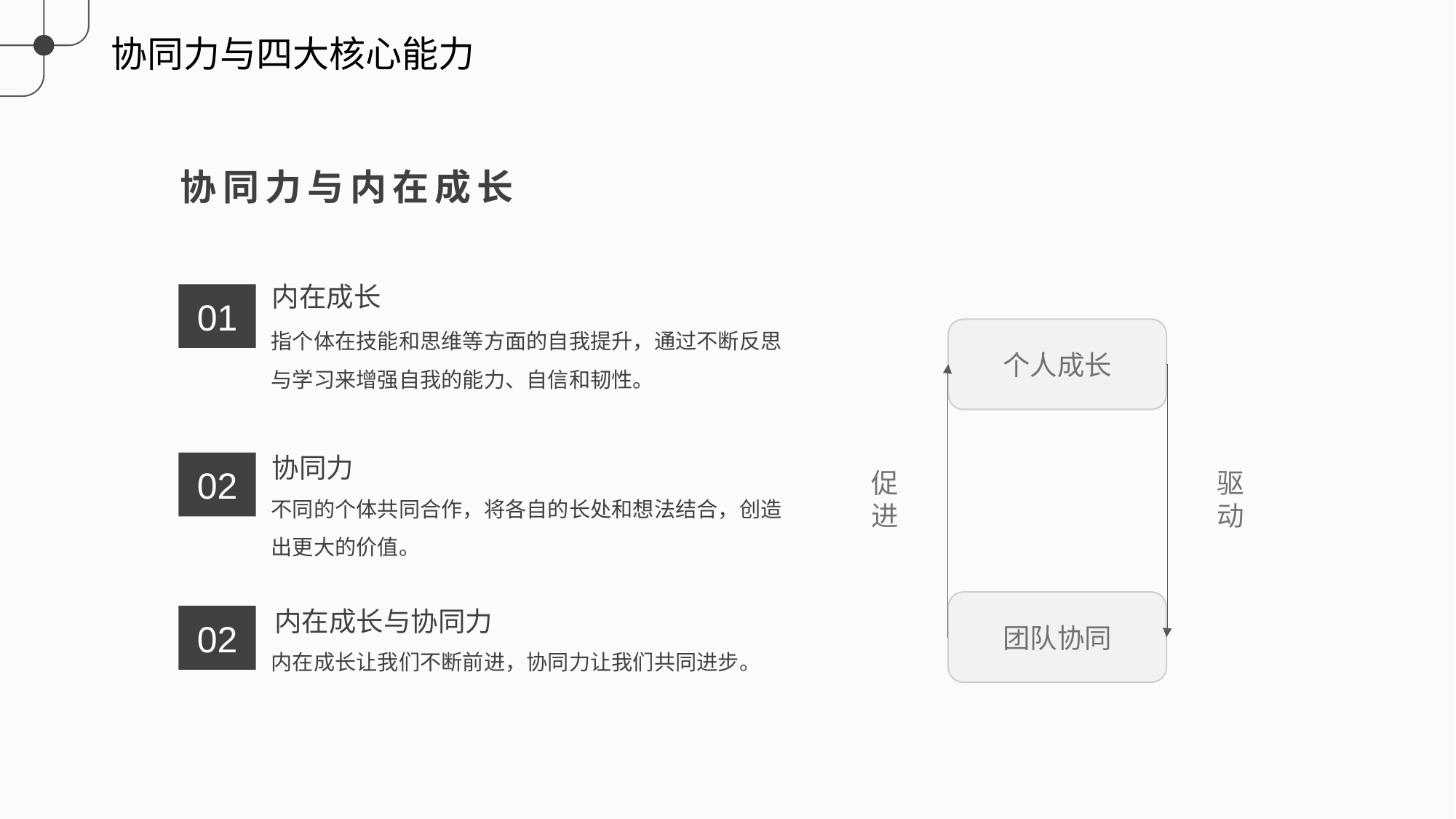

协同力与四大核心能力
协同力与内在成长
内在成长
01
指个体在技能和思维等方面的自我提升，通过不断反思与学习来增强自我的能力、自信和韧性。
个人成长
协同力
02
促
进
驱
动
不同的个体共同合作，将各自的长处和想法结合，创造出更大的价值。
团队协同
内在成长与协同力
02
内在成长让我们不断前进，协同力让我们共同进步。